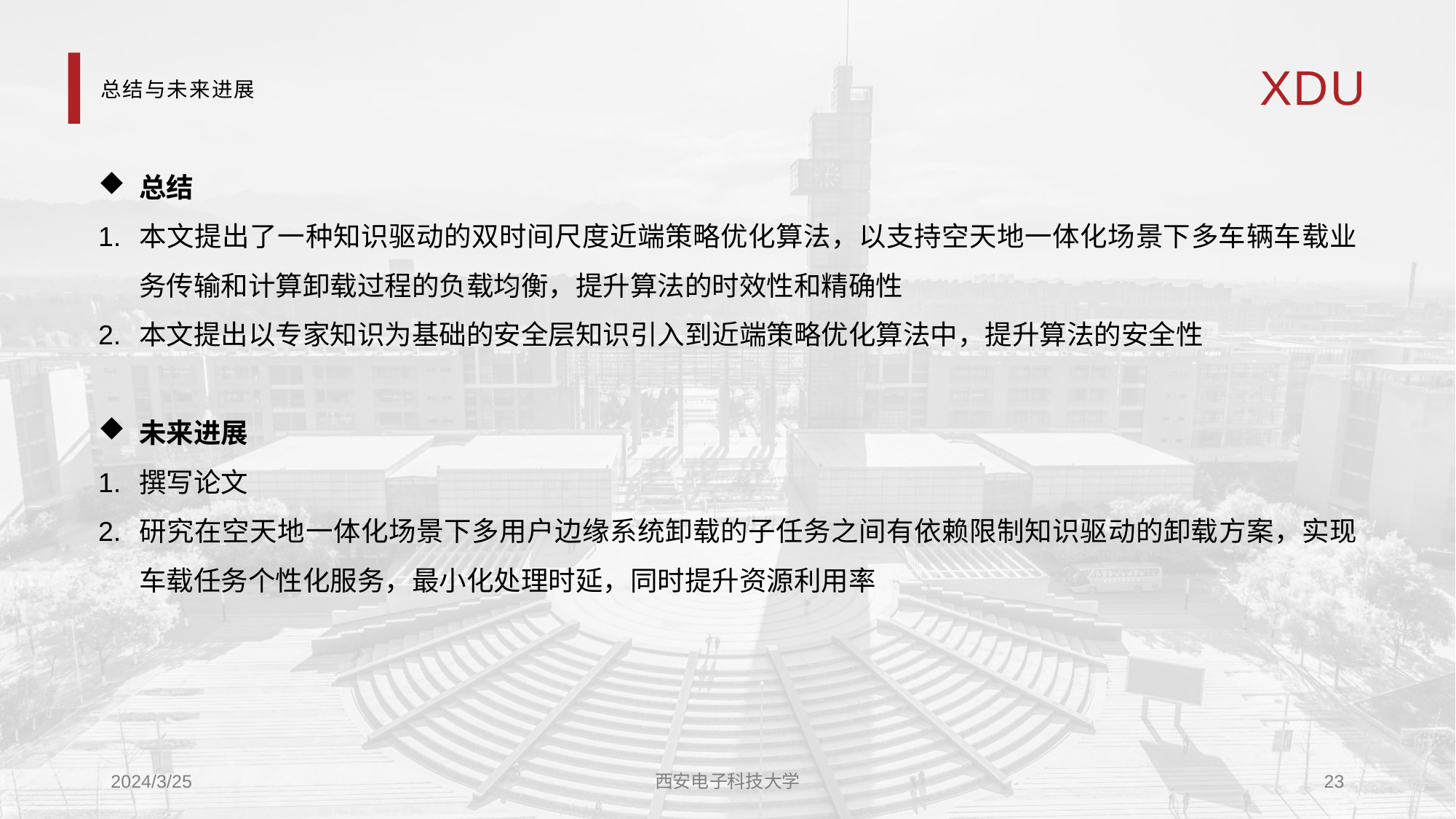

# 总结与未来进展
总结
本文提出了一种知识驱动的双时间尺度近端策略优化算法，以支持空天地一体化场景下多车辆车载业务传输和计算卸载过程的负载均衡，提升算法的时效性和精确性
本文提出以专家知识为基础的安全层知识引入到近端策略优化算法中，提升算法的安全性

未来进展
撰写论文
研究在空天地一体化场景下多用户边缘系统卸载的子任务之间有依赖限制知识驱动的卸载方案，实现车载任务个性化服务，最小化处理时延，同时提升资源利用率

2024/3/25
西安电子科技大学
23